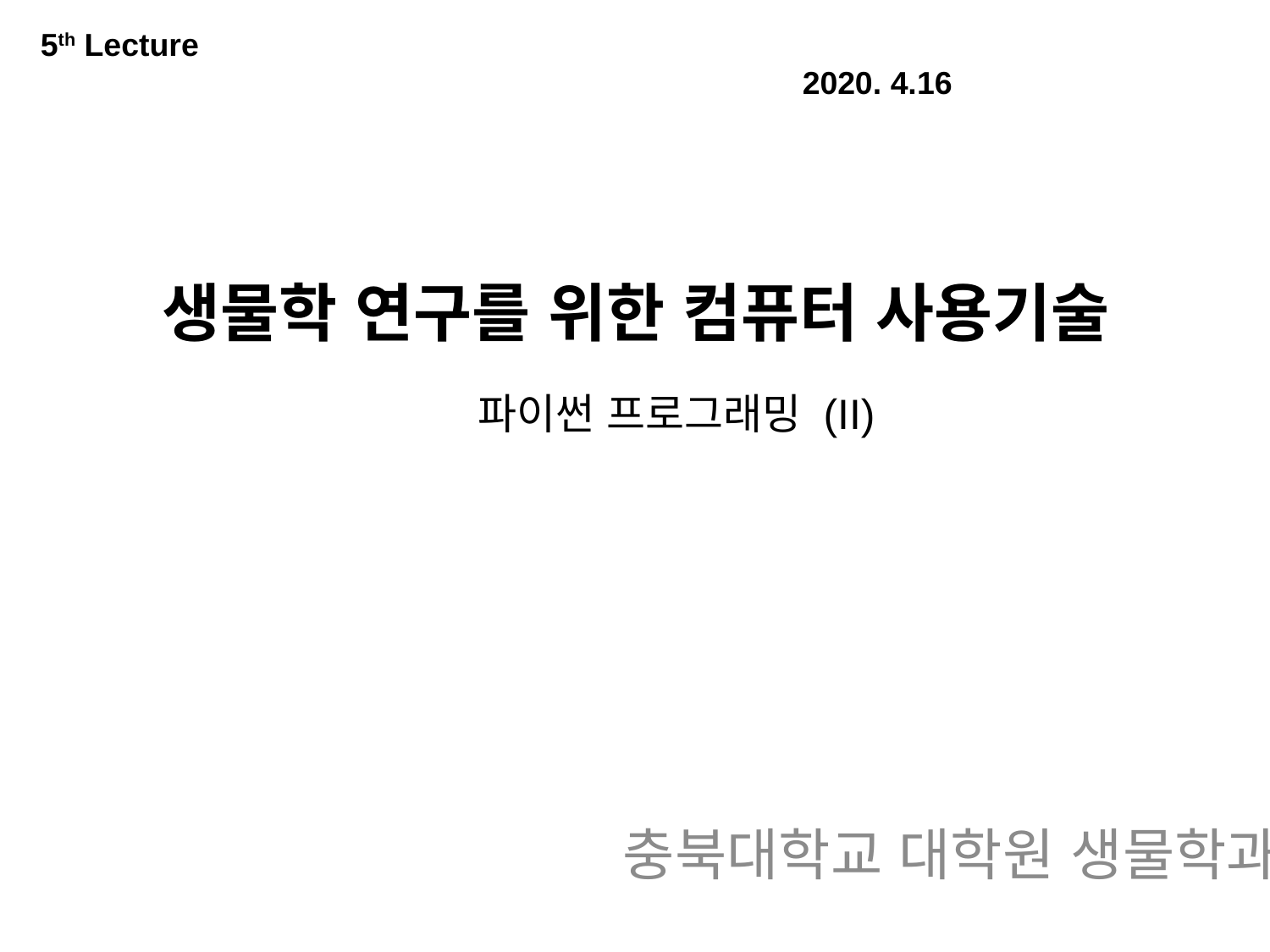

5th Lecture														2020. 4.16
# 생물학 연구를 위한 컴퓨터 사용기술
파이썬 프로그래밍 (II)
충북대학교 대학원 생물학과